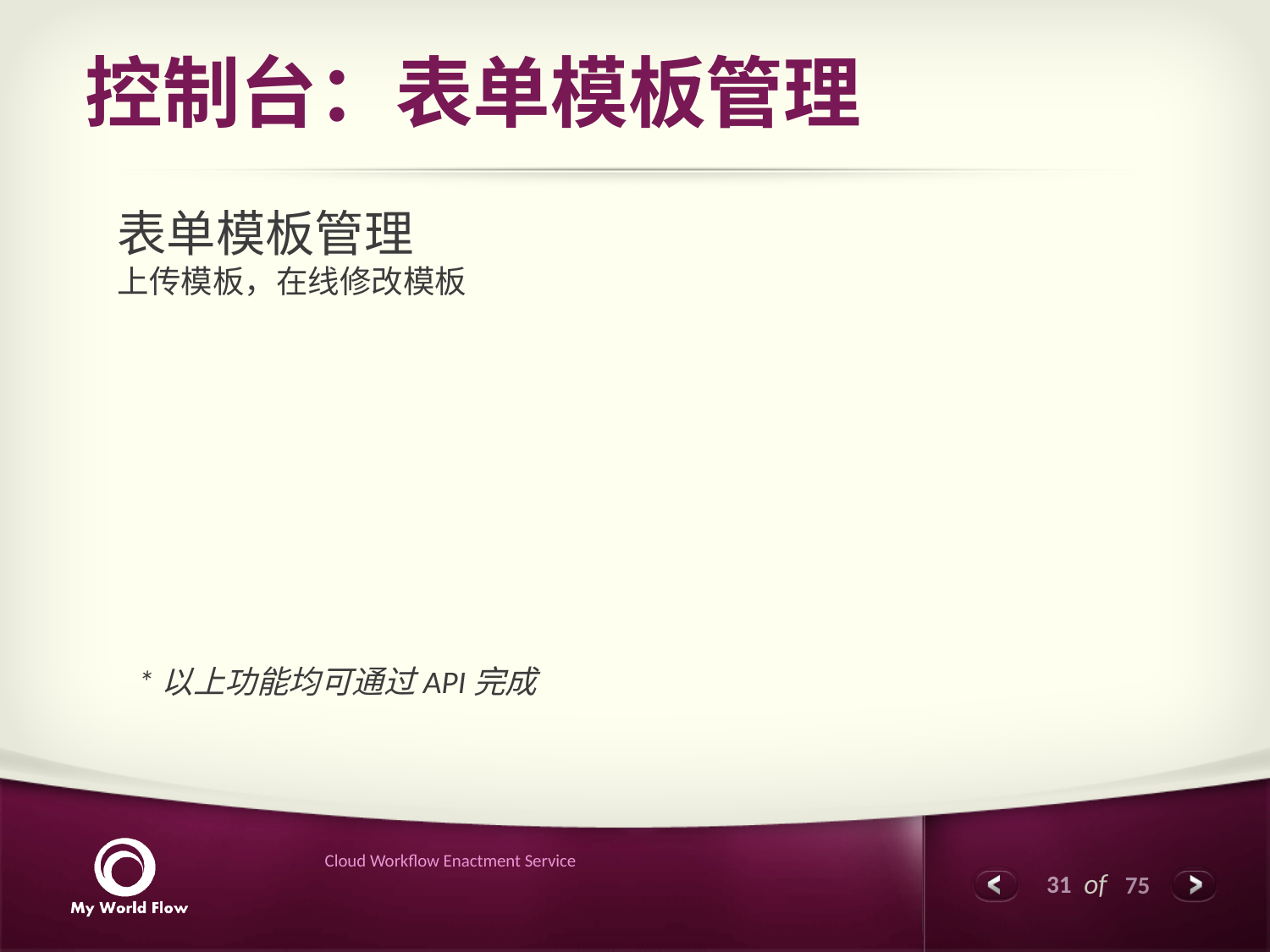

# 控制台：表单模板管理
表单模板管理
上传模板，在线修改模板
*以上功能均可通过API完成